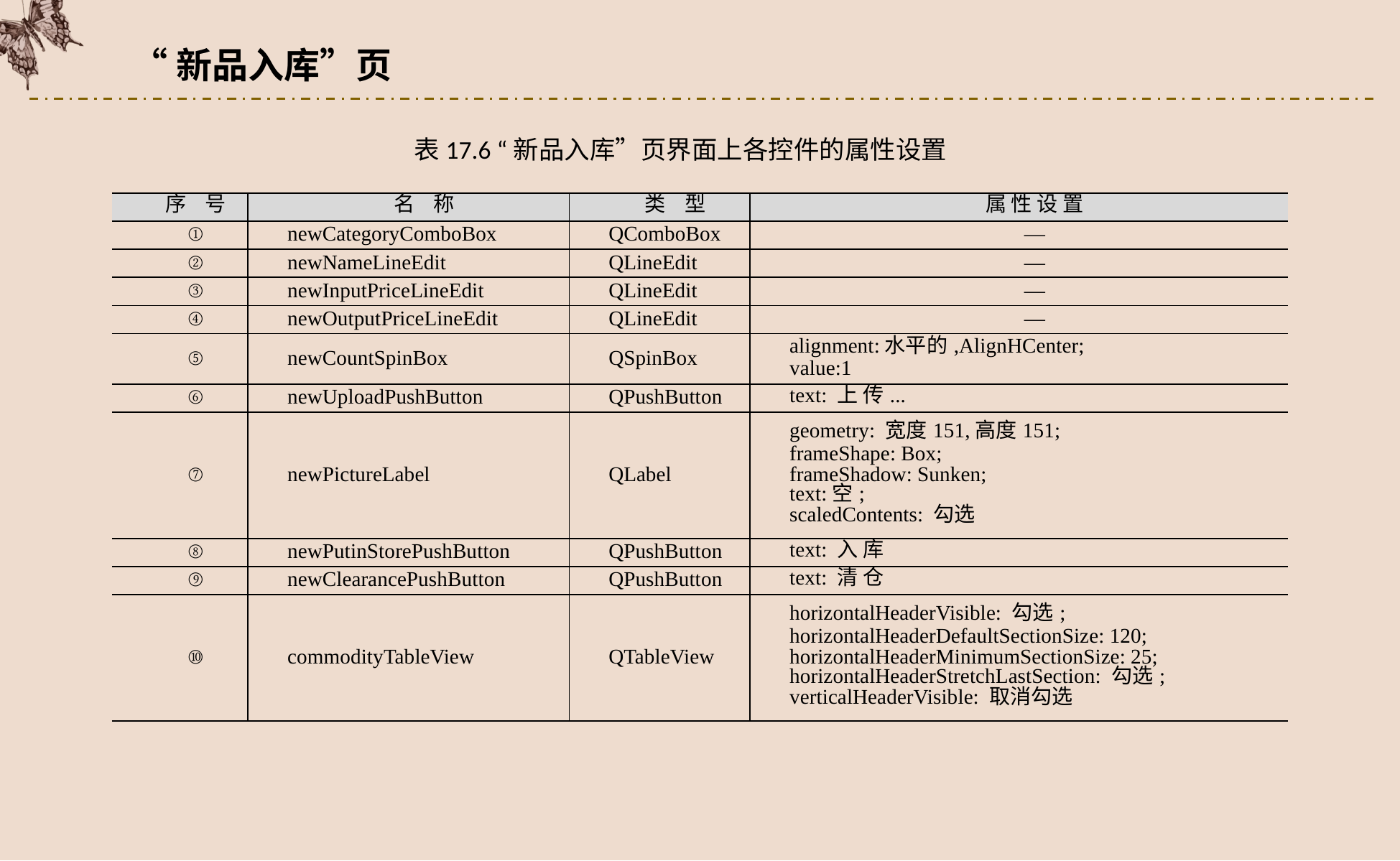

“新品入库”页
表17.6 “新品入库”页界面上各控件的属性设置
| 序 号 | 名 称 | 类 型 | 属 性 设 置 |
| --- | --- | --- | --- |
| ① | newCategoryComboBox | QComboBox | — |
| ② | newNameLineEdit | QLineEdit | — |
| ③ | newInputPriceLineEdit | QLineEdit | — |
| ④ | newOutputPriceLineEdit | QLineEdit | — |
| ⑤ | newCountSpinBox | QSpinBox | alignment:水平的,AlignHCenter; value:1 |
| ⑥ | newUploadPushButton | QPushButton | text: 上 传... |
| ⑦ | newPictureLabel | QLabel | geometry: 宽度151,高度151; frameShape: Box; frameShadow: Sunken; text:空; scaledContents: 勾选 |
| ⑧ | newPutinStorePushButton | QPushButton | text: 入 库 |
| ⑨ | newClearancePushButton | QPushButton | text: 清 仓 |
| ⑩ | commodityTableView | QTableView | horizontalHeaderVisible: 勾选; horizontalHeaderDefaultSectionSize: 120; horizontalHeaderMinimumSectionSize: 25; horizontalHeaderStretchLastSection: 勾选; verticalHeaderVisible: 取消勾选 |